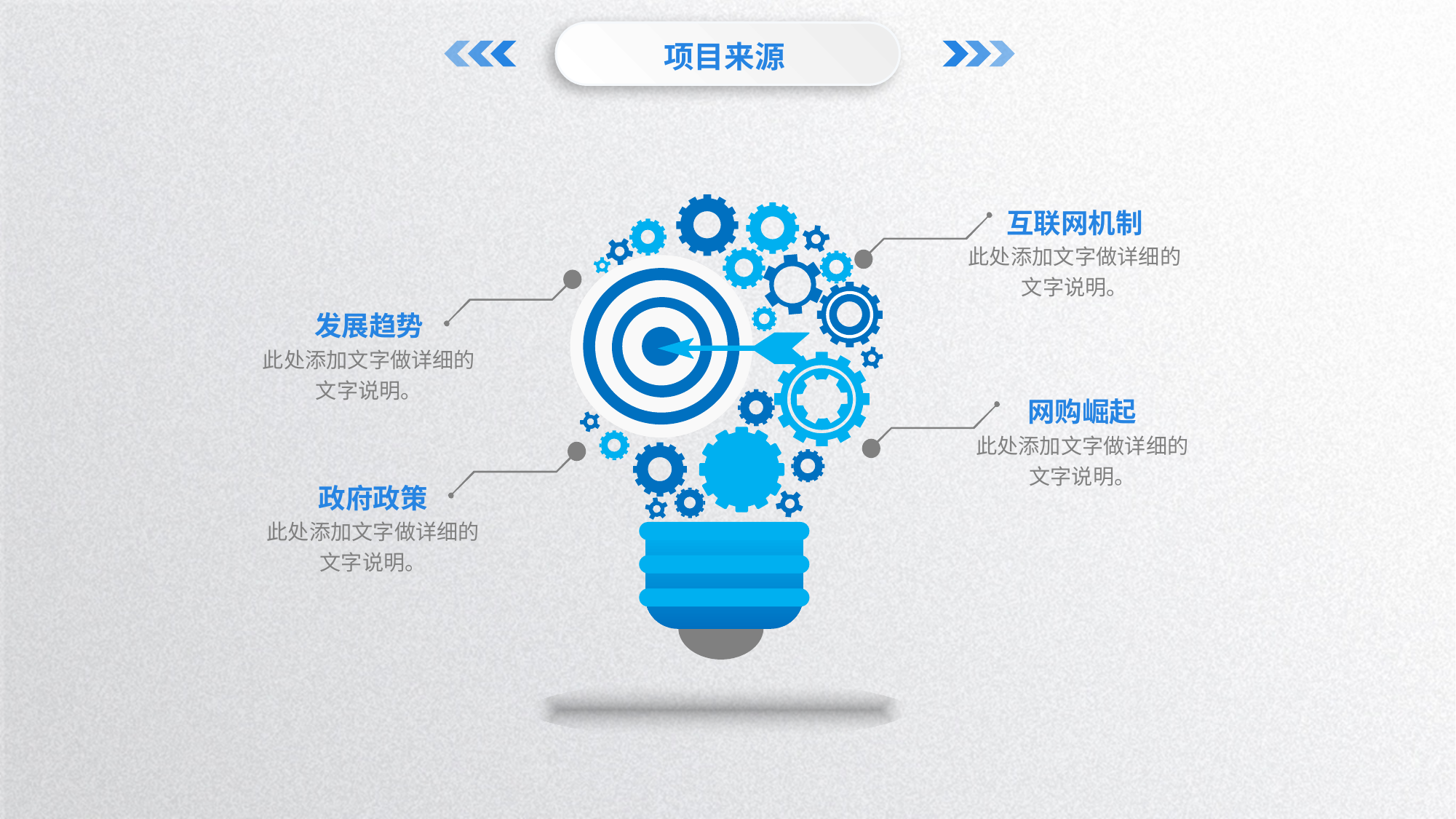

项目来源

互联网机制
此处添加文字做详细的
文字说明。

发展趋势
此处添加文字做详细的
文字说明。
网购崛起
此处添加文字做详细的
文字说明。

政府政策
此处添加文字做详细的
文字说明。